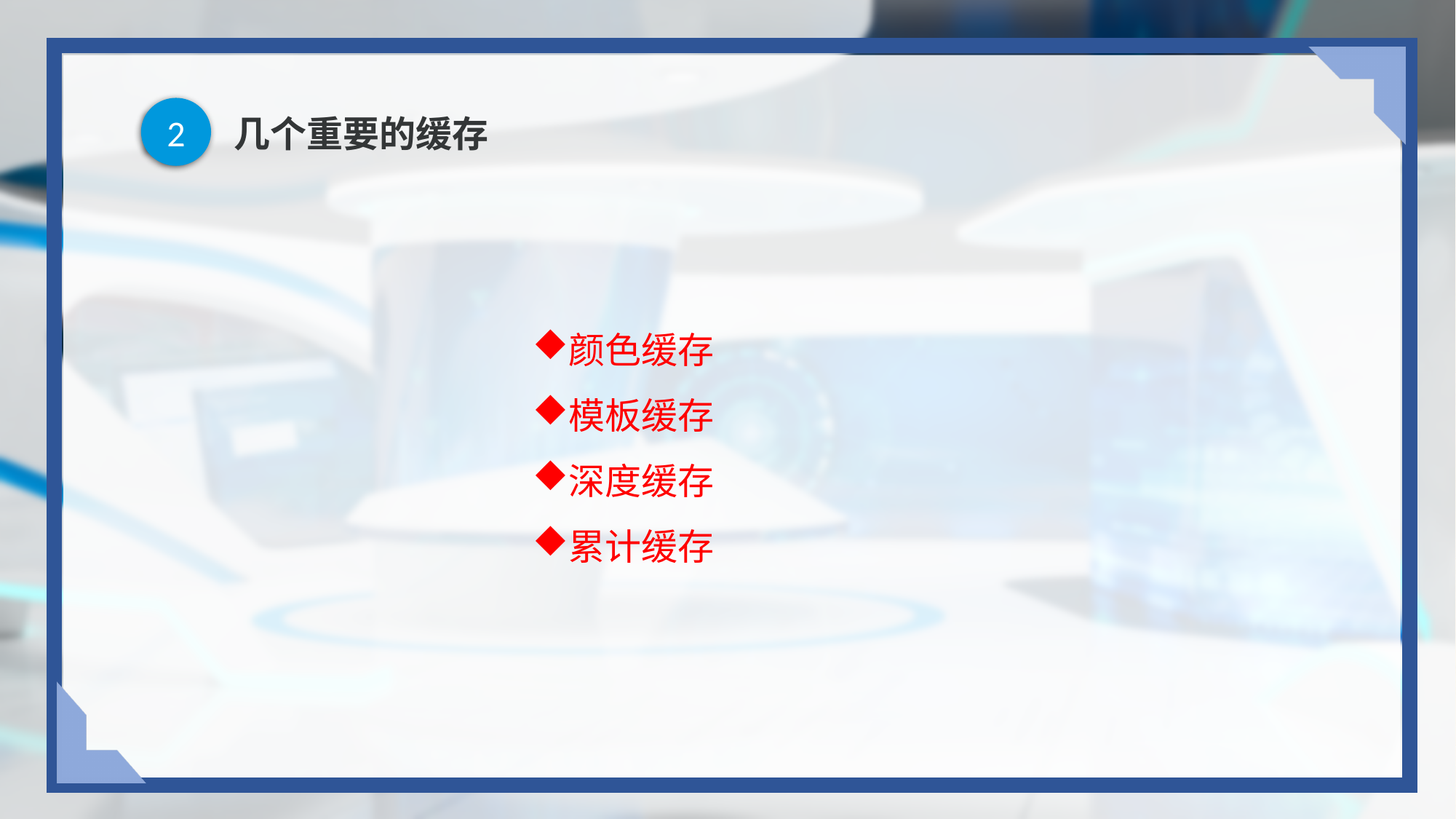

2
# 几个重要的缓存
颜色缓存
模板缓存
深度缓存
累计缓存